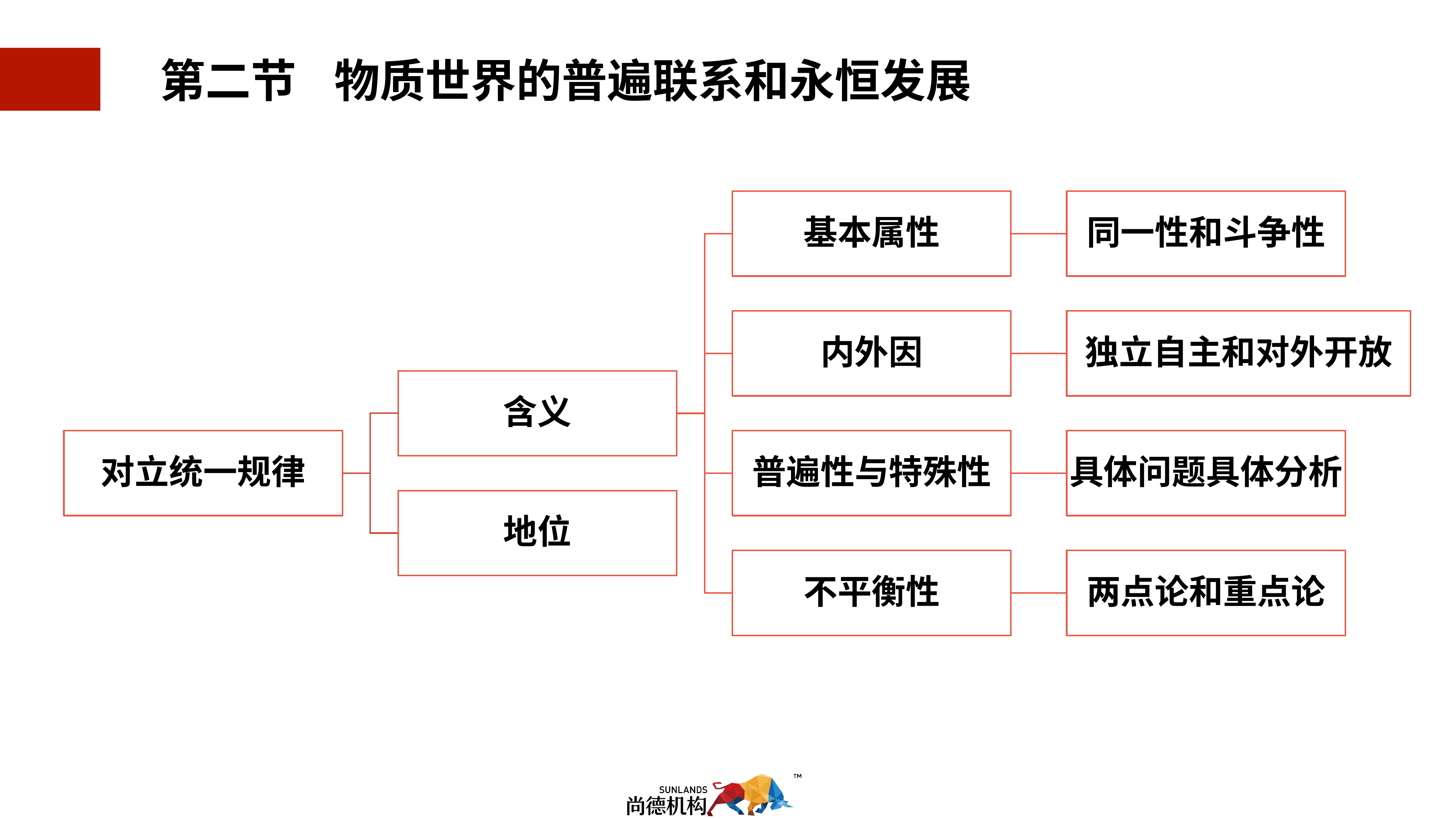

1.2.2.1对立统一规律
对立统一规律
含义
基本属性
同一性和斗争性
内外因
独立自主和对外开放
普遍性与特殊性
具体问题具体分析
不平衡性
两点论和重点论
地位